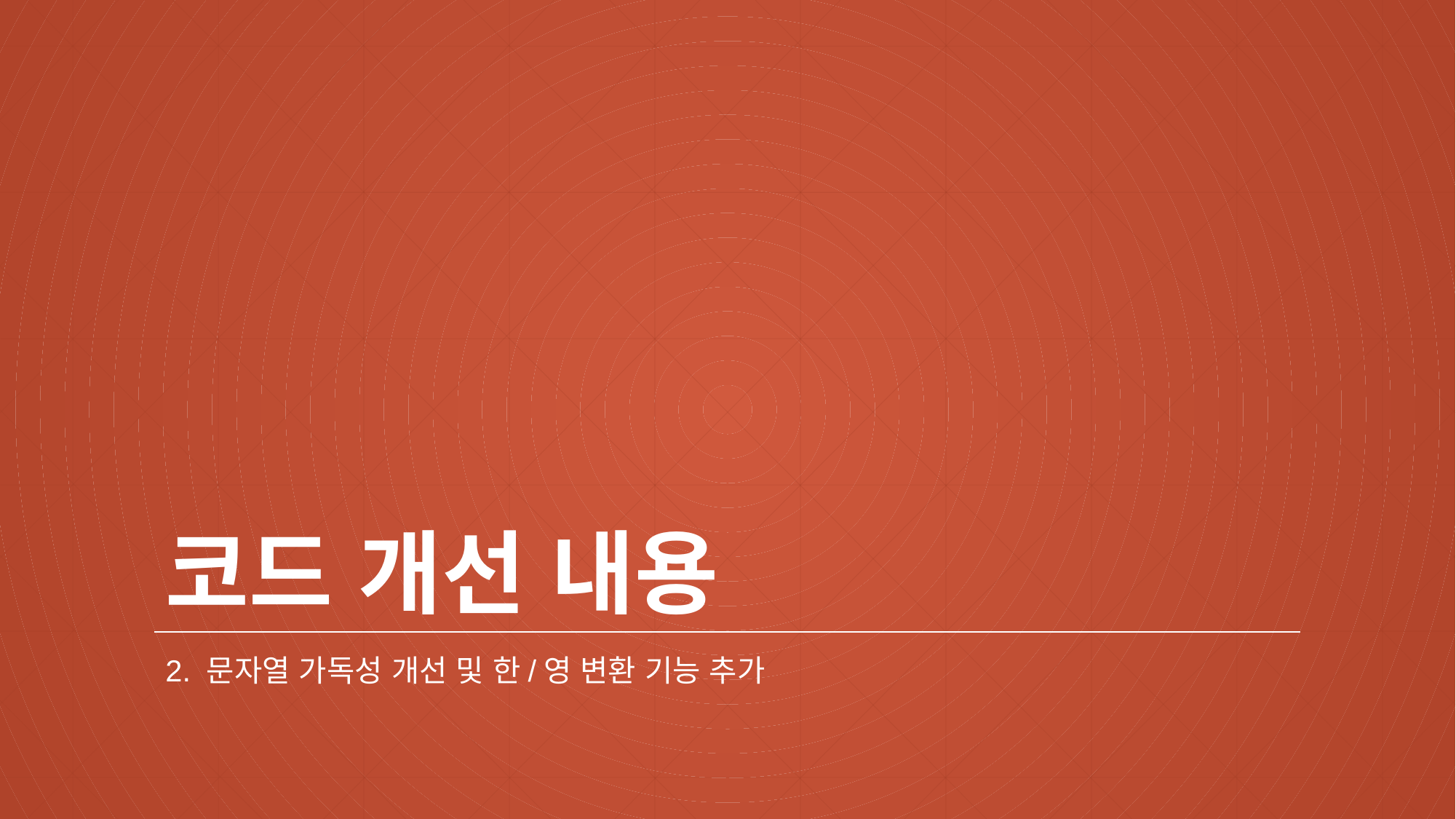

# 코드 개선 내용
2. 문자열 가독성 개선 및 한/영 변환 기능 추가